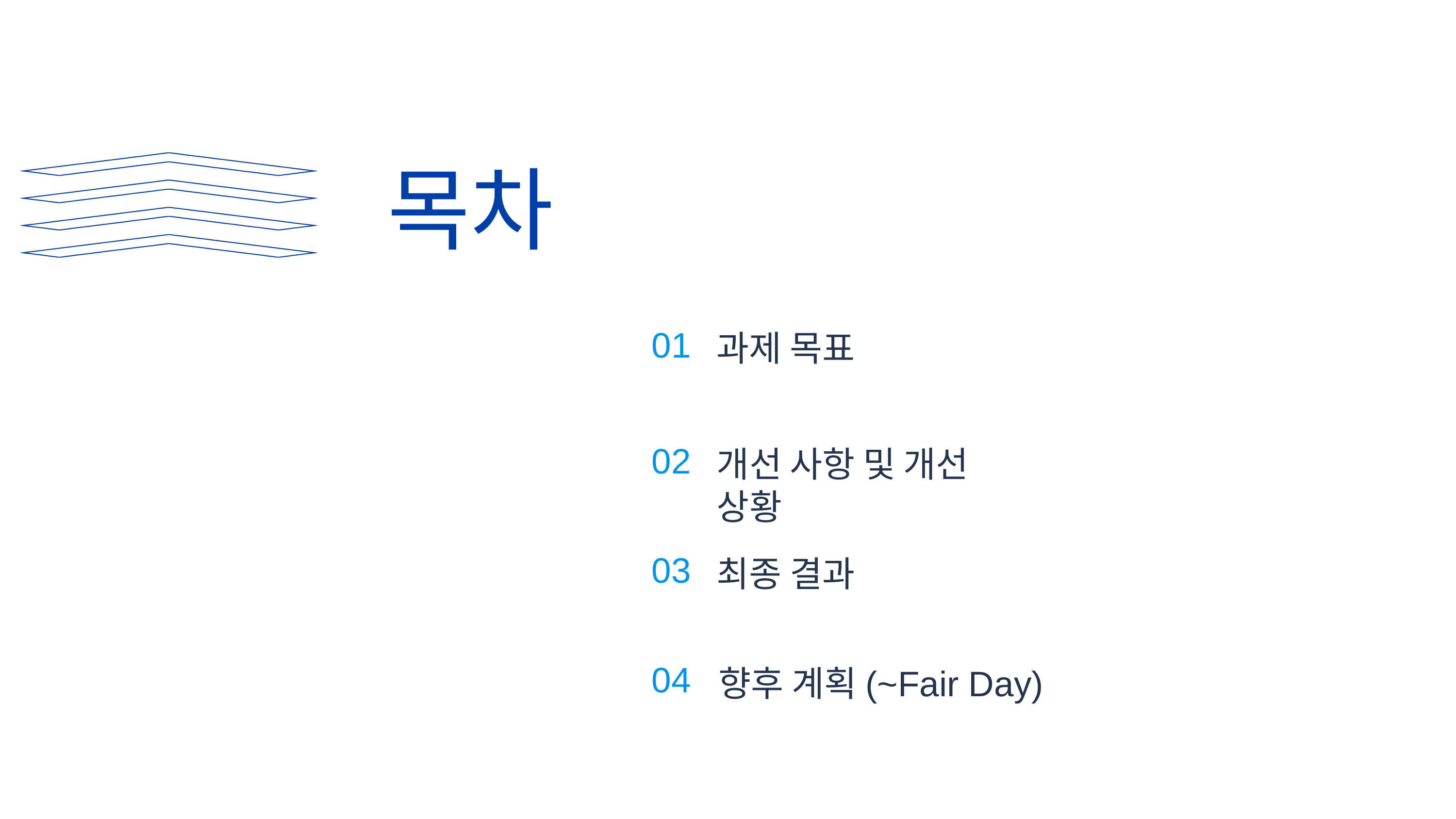

목차
01
과제 목표
02
개선 사항 및 개선 상황
03
최종 결과
04
향후 계획(~Fair Day)